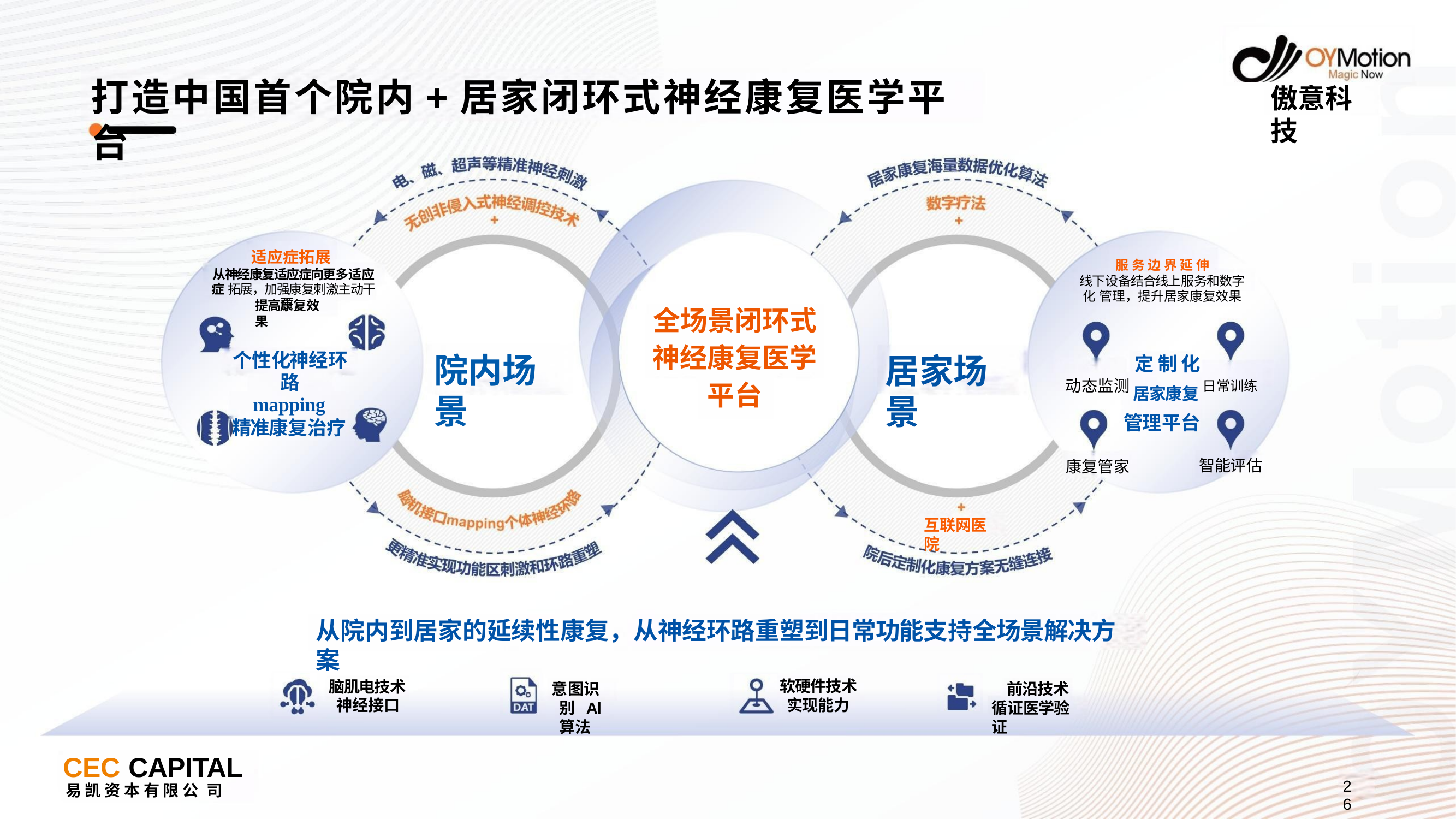

# 打造中国首个院内+居家闭环式神经康复医学平台
傲意科技
适应症拓展
从神经康复适应症向更多适应症 拓展，加强康复刺激主动干预，
服 务 边 界 延 伸
线下设备结合线上服务和数字化 管理，提升居家康复效果
提高康复效果
全场景闭环式 神经康复医学 平台
院内场景
个性化神经环路
mapping
精准康复治疗
居家场景
定制化
动态监测 居家康复 日常训练
管理平台
智能评估
康复管家
互联网医院
从院内到居家的延续性康复，从神经环路重塑到日常功能支持全场景解决方案

软硬件技术 实现能力
脑肌电技术 神经接口

前沿技术 循证医学验证
意图识别  Al算法
CEC CAPITAL
易 凯 资 本 有 限 公 司
26